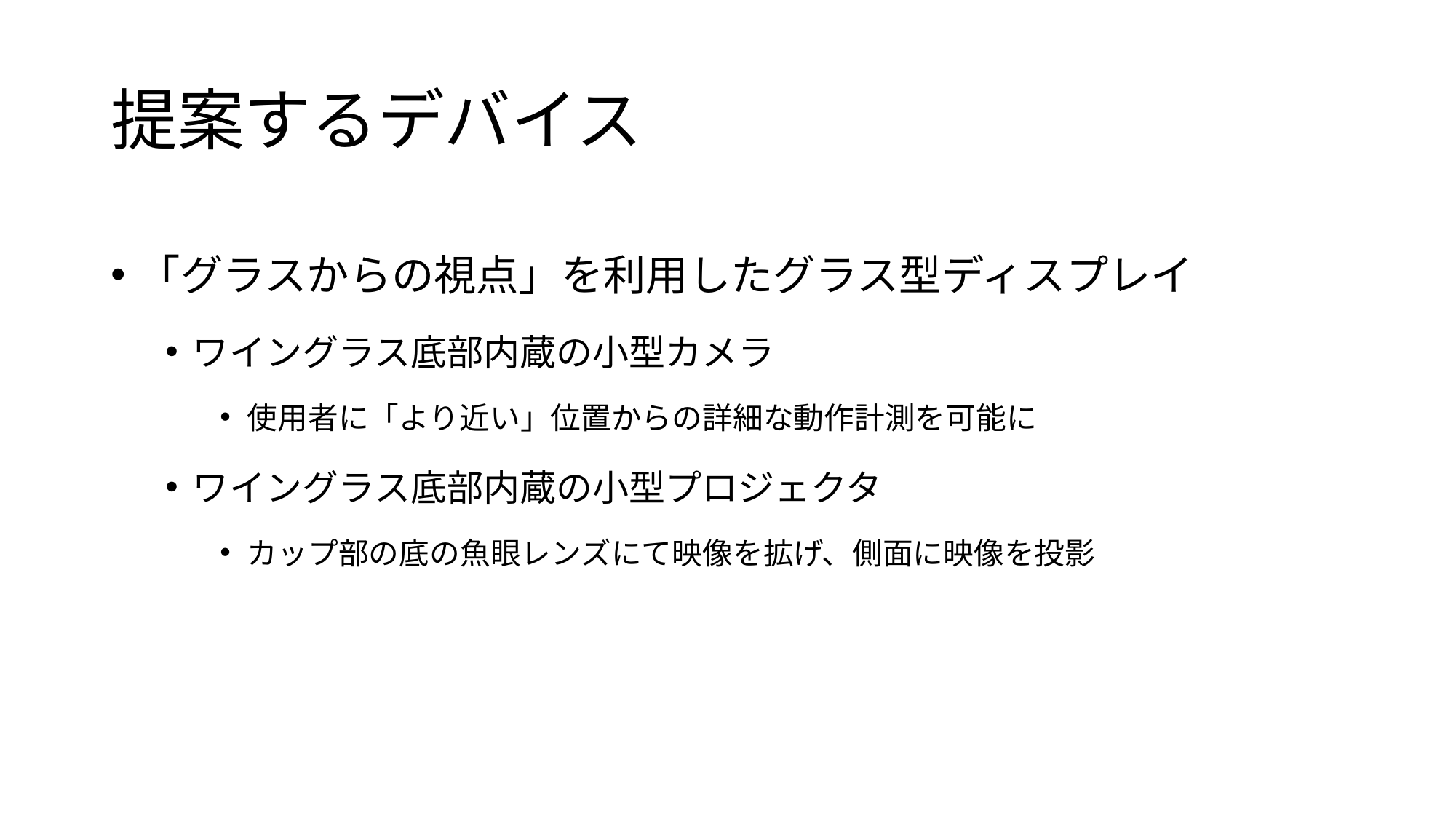

# 提案するデバイス
「グラスからの視点」を利用したグラス型ディスプレイ
ワイングラス底部内蔵の小型カメラ
使用者に「より近い」位置からの詳細な動作計測を可能に
ワイングラス底部内蔵の小型プロジェクタ
カップ部の底の魚眼レンズにて映像を拡げ、側面に映像を投影